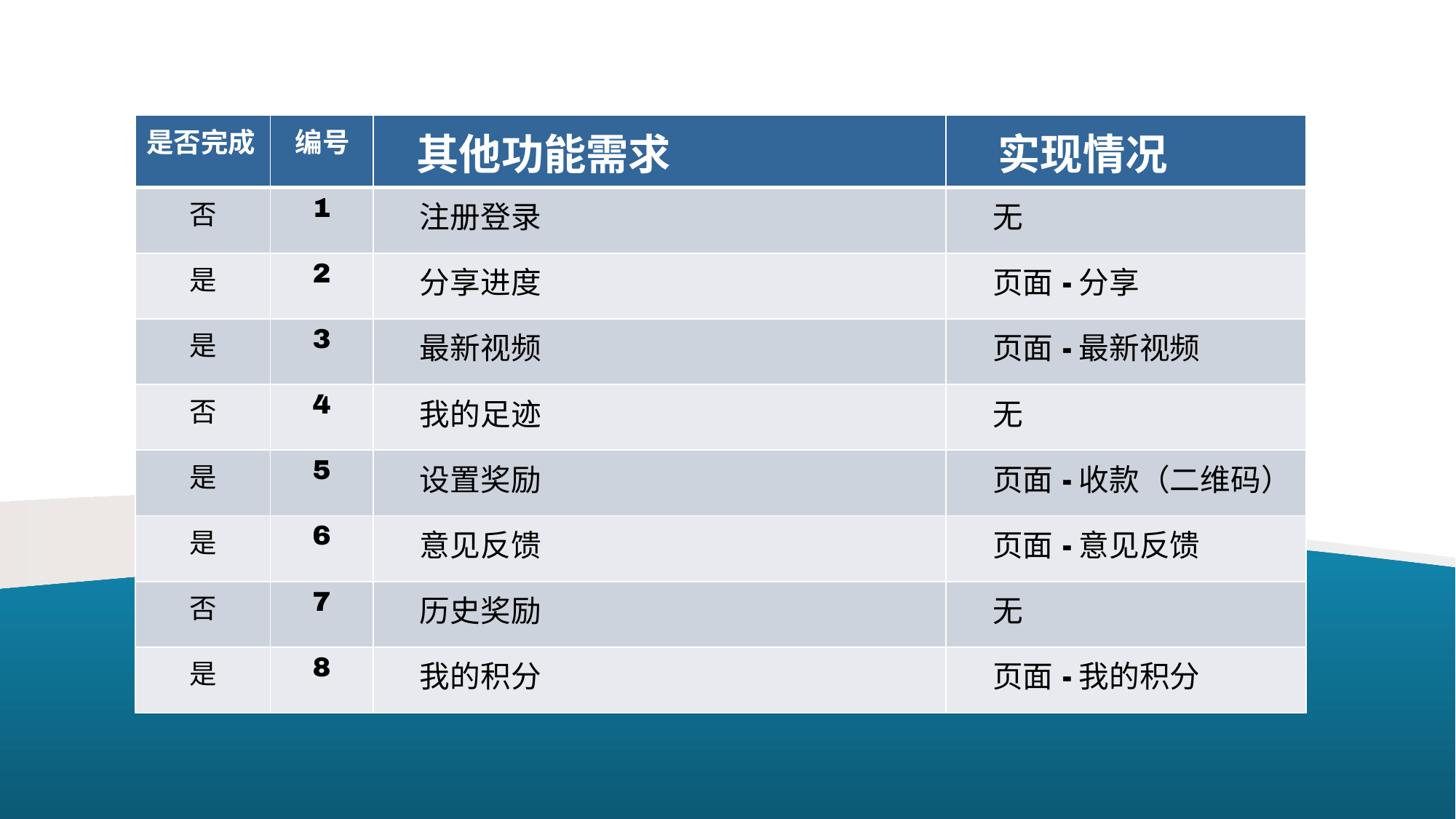

| 是否完成 | 编号 | 其他功能需求 | 实现情况 |
| --- | --- | --- | --- |
| 否 | 1 | 注册登录 | 无 |
| 是 | 2 | 分享进度 | 页面-分享 |
| 是 | 3 | 最新视频 | 页面-最新视频 |
| 否 | 4 | 我的足迹 | 无 |
| 是 | 5 | 设置奖励 | 页面-收款（二维码） |
| 是 | 6 | 意见反馈 | 页面-意见反馈 |
| 否 | 7 | 历史奖励 | 无 |
| 是 | 8 | 我的积分 | 页面-我的积分 |